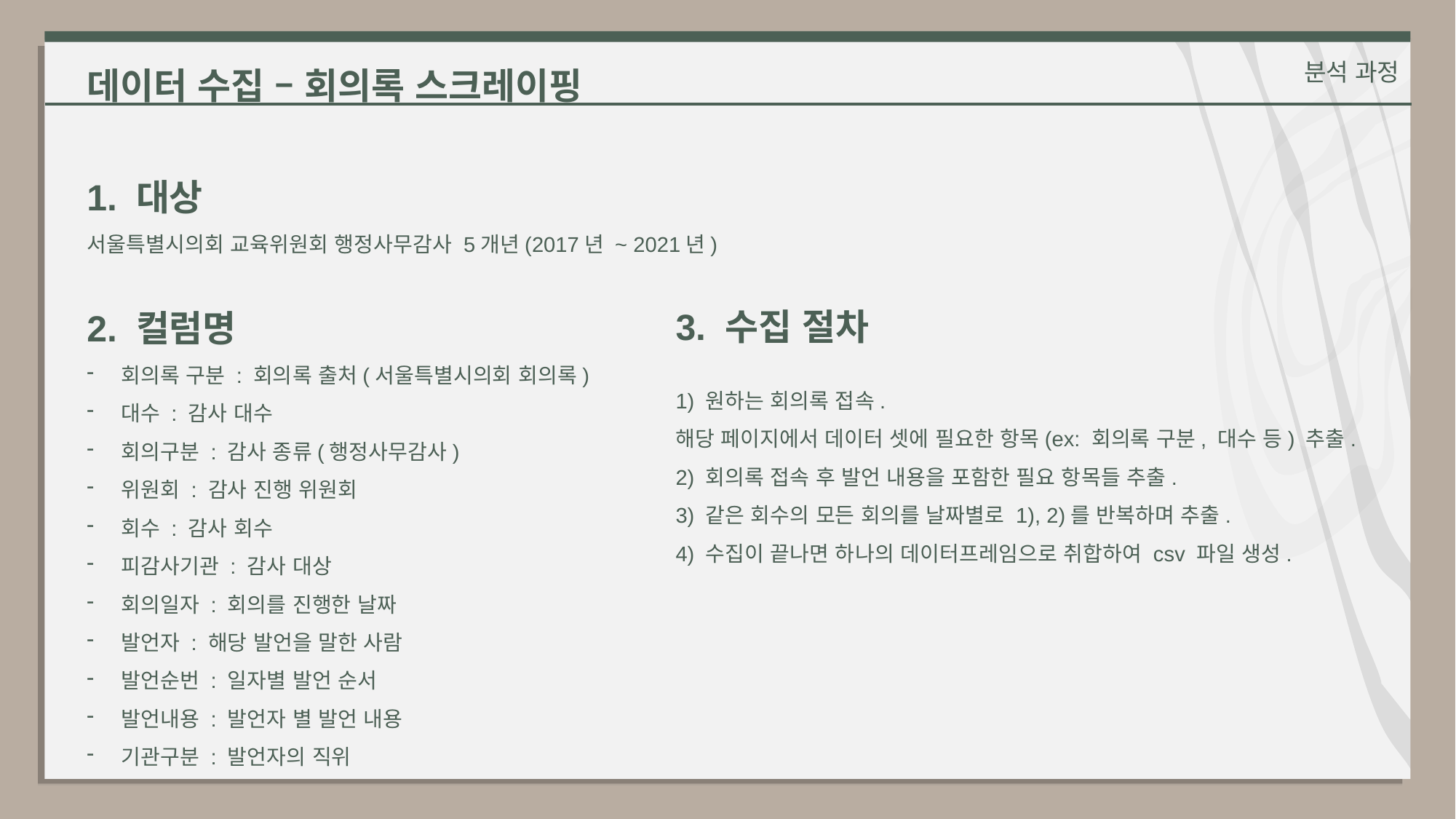

데이터 수집 – 회의록 스크레이핑
분석 과정
1. 대상
서울특별시의회 교육위원회 행정사무감사 5개년(2017년 ~ 2021년)

2. 컬럼명
회의록 구분 : 회의록 출처(서울특별시의회 회의록)
대수 : 감사 대수
회의구분 : 감사 종류(행정사무감사)
위원회 : 감사 진행 위원회
회수 : 감사 회수
피감사기관 : 감사 대상
회의일자 : 회의를 진행한 날짜
발언자 : 해당 발언을 말한 사람
발언순번 : 일자별 발언 순서
발언내용 : 발언자 별 발언 내용
기관구분 : 발언자의 직위
3. 수집 절차

1) 원하는 회의록 접속.
해당 페이지에서 데이터 셋에 필요한 항목(ex: 회의록 구분, 대수 등) 추출.
2) 회의록 접속 후 발언 내용을 포함한 필요 항목들 추출.
3) 같은 회수의 모든 회의를 날짜별로 1), 2)를 반복하며 추출.
4) 수집이 끝나면 하나의 데이터프레임으로 취합하여 csv 파일 생성.